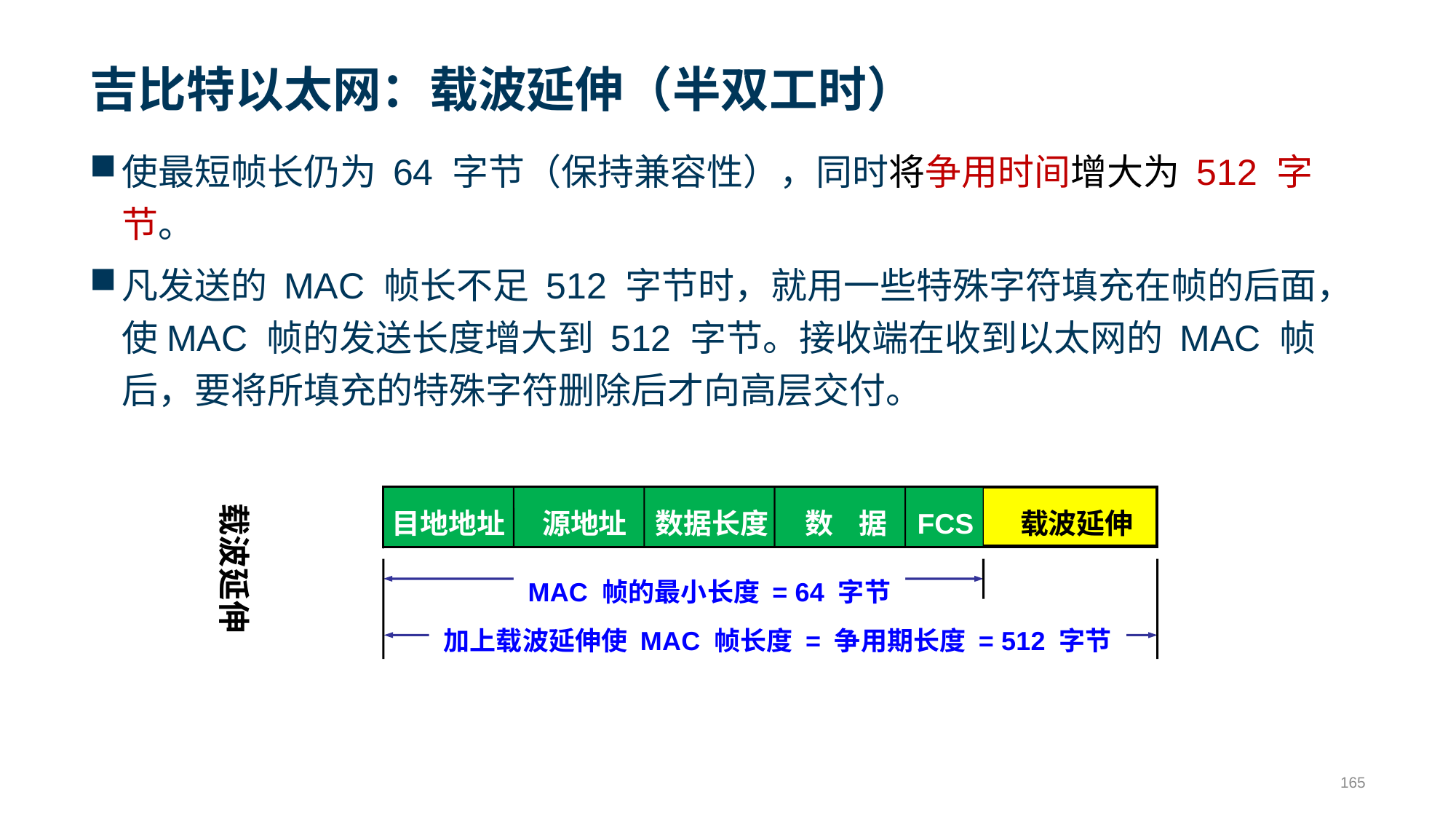

# 吉比特以太网：载波延伸（半双工时）
使最短帧长仍为 64 字节（保持兼容性），同时将争用时间增大为 512 字节。
凡发送的 MAC 帧长不足 512 字节时，就用一些特殊字符填充在帧的后面，使MAC 帧的发送长度增大到 512 字节。接收端在收到以太网的 MAC 帧后，要将所填充的特殊字符删除后才向高层交付。

目地地址
源地址
数据长度
数    据
FCS
载波延伸

MAC 帧的最小长度 = 64 字节

加上载波延伸使 MAC 帧长度 = 争用期长度 = 512 字节

载波延伸
165